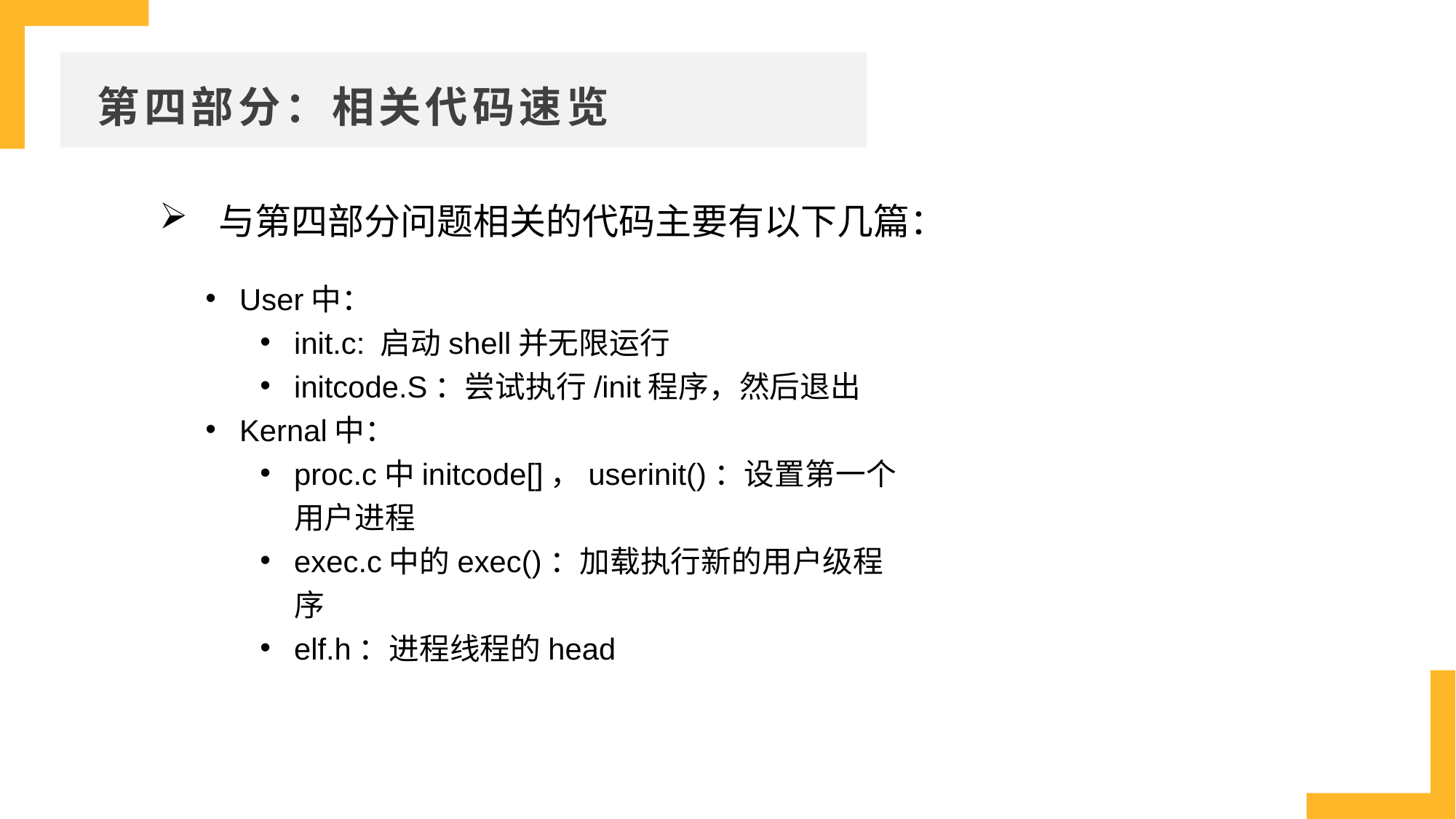

第四部分：相关代码速览
  与第四部分问题相关的代码主要有以下几篇：
User中：
init.c: 启动shell并无限运行
initcode.S：尝试执行/init程序，然后退出
Kernal中：
proc.c中initcode[]，userinit()：设置第一个用户进程
exec.c中的exec()：加载执行新的用户级程序
elf.h：进程线程的head